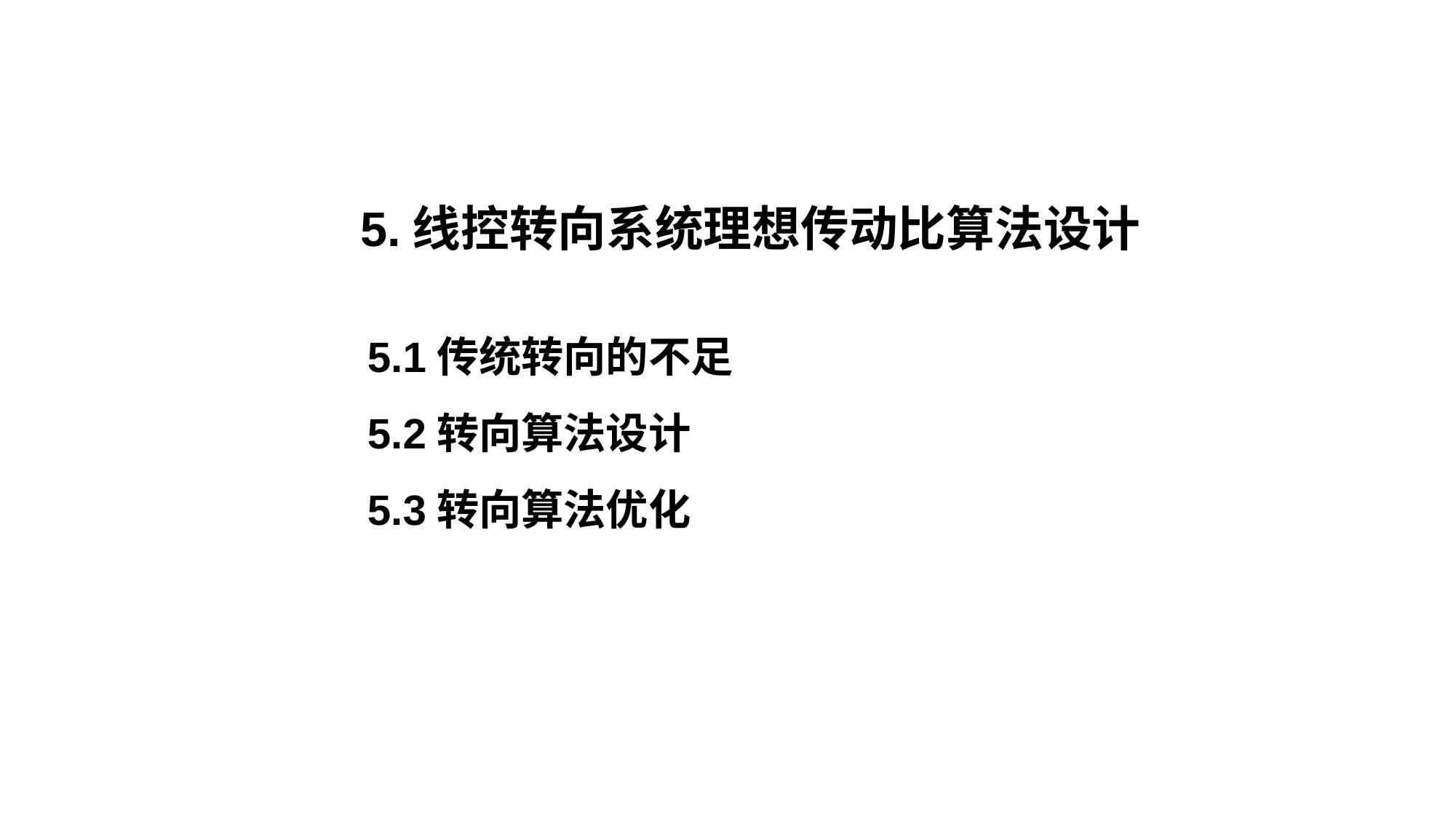

5.线控转向系统理想传动比算法设计
5.1传统转向的不足
5.2转向算法设计
5.3转向算法优化